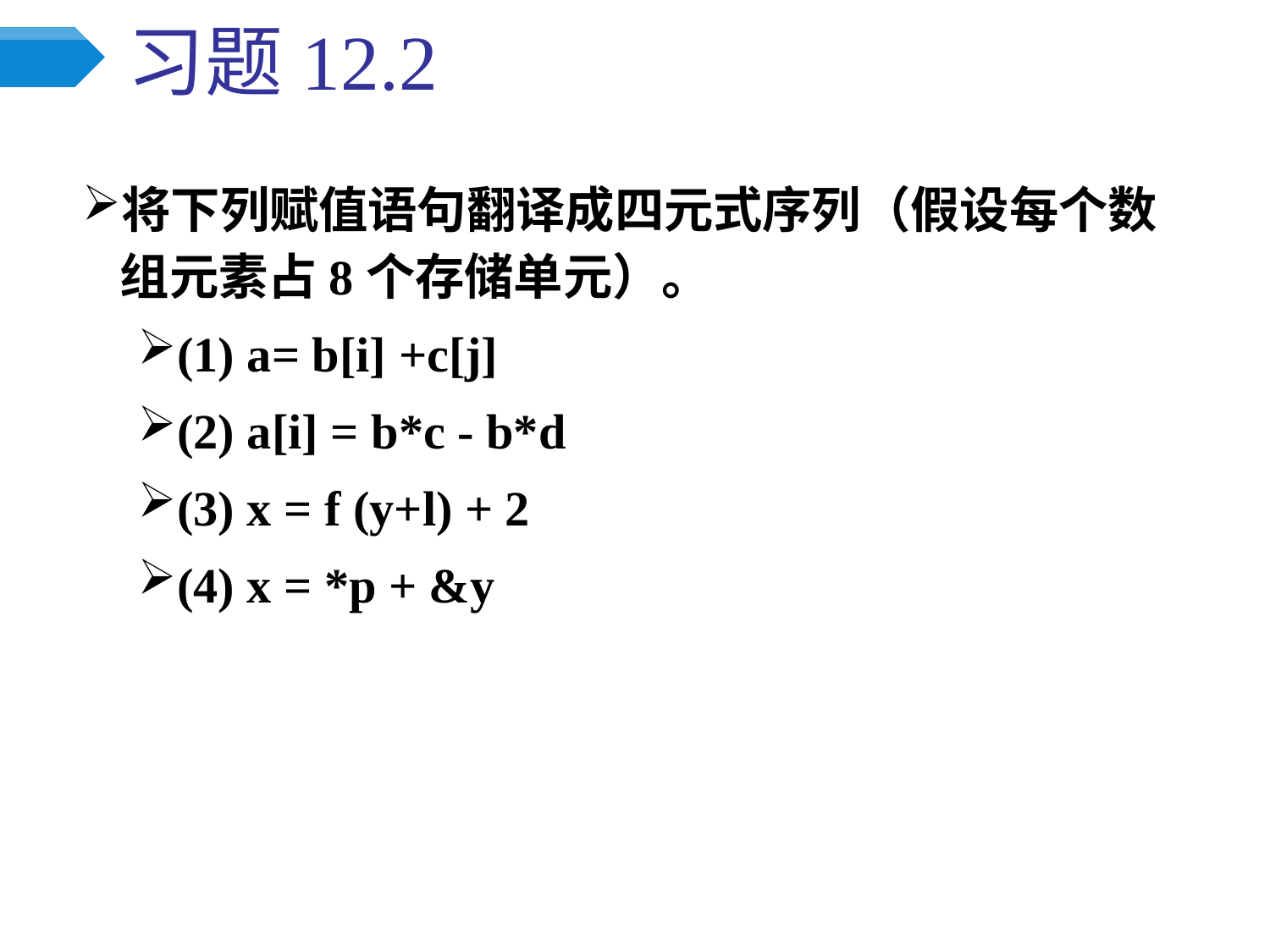

# 习题12.2
将下列赋值语句翻译成四元式序列（假设每个数组元素占8个存储单元）。
(1) a= b[i] +c[j]
(2) a[i] = b*c - b*d
(3) x = f (y+l) + 2
(4) x = *p + &y